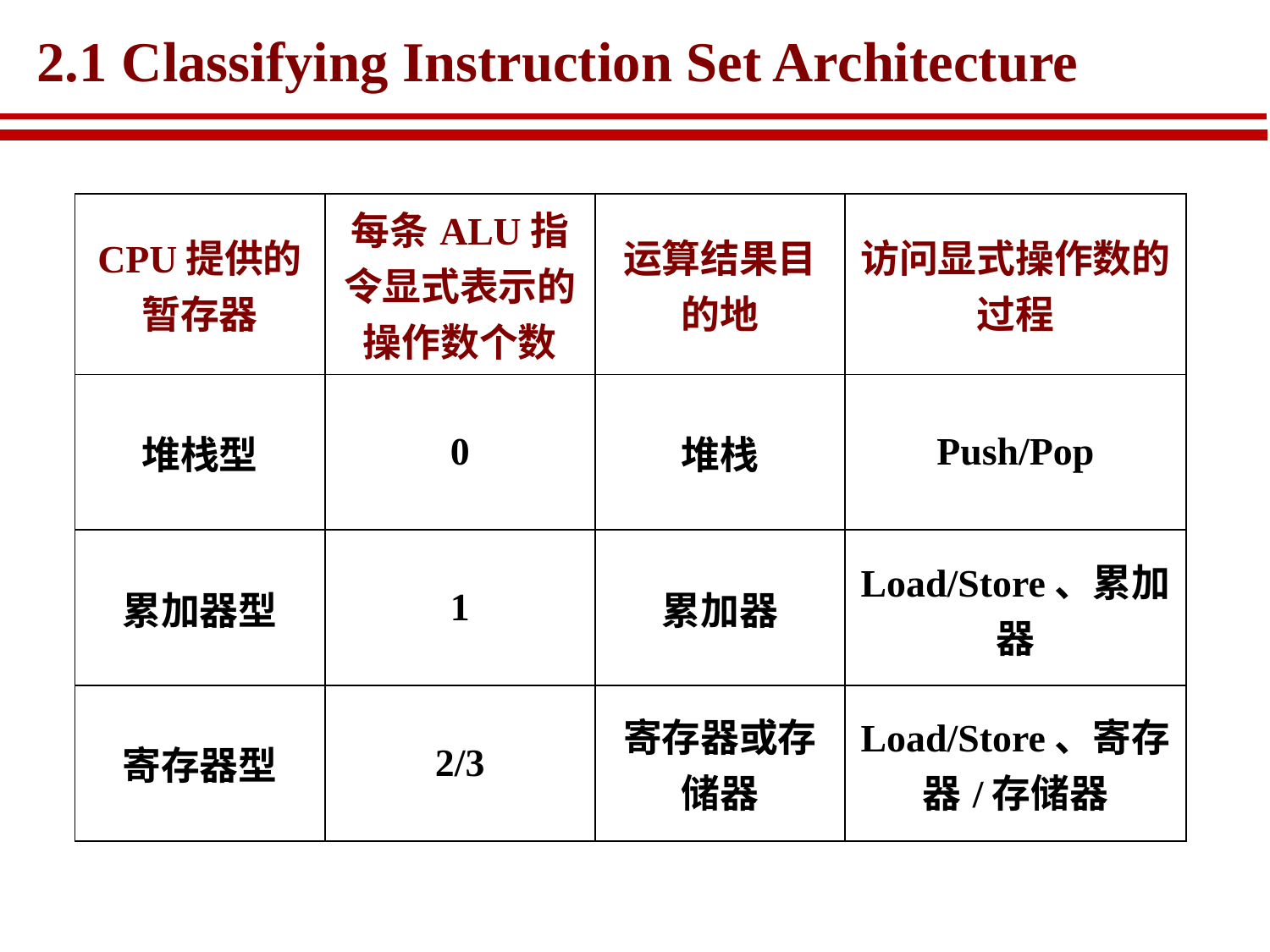

# 2.1 Classifying Instruction Set Architecture
| CPU提供的暂存器 | 每条ALU指令显式表示的操作数个数 | 运算结果目的地 | 访问显式操作数的过程 |
| --- | --- | --- | --- |
| 堆栈型 | 0 | 堆栈 | Push/Pop |
| 累加器型 | 1 | 累加器 | Load/Store、累加器 |
| 寄存器型 | 2/3 | 寄存器或存储器 | Load/Store、寄存器/存储器 |